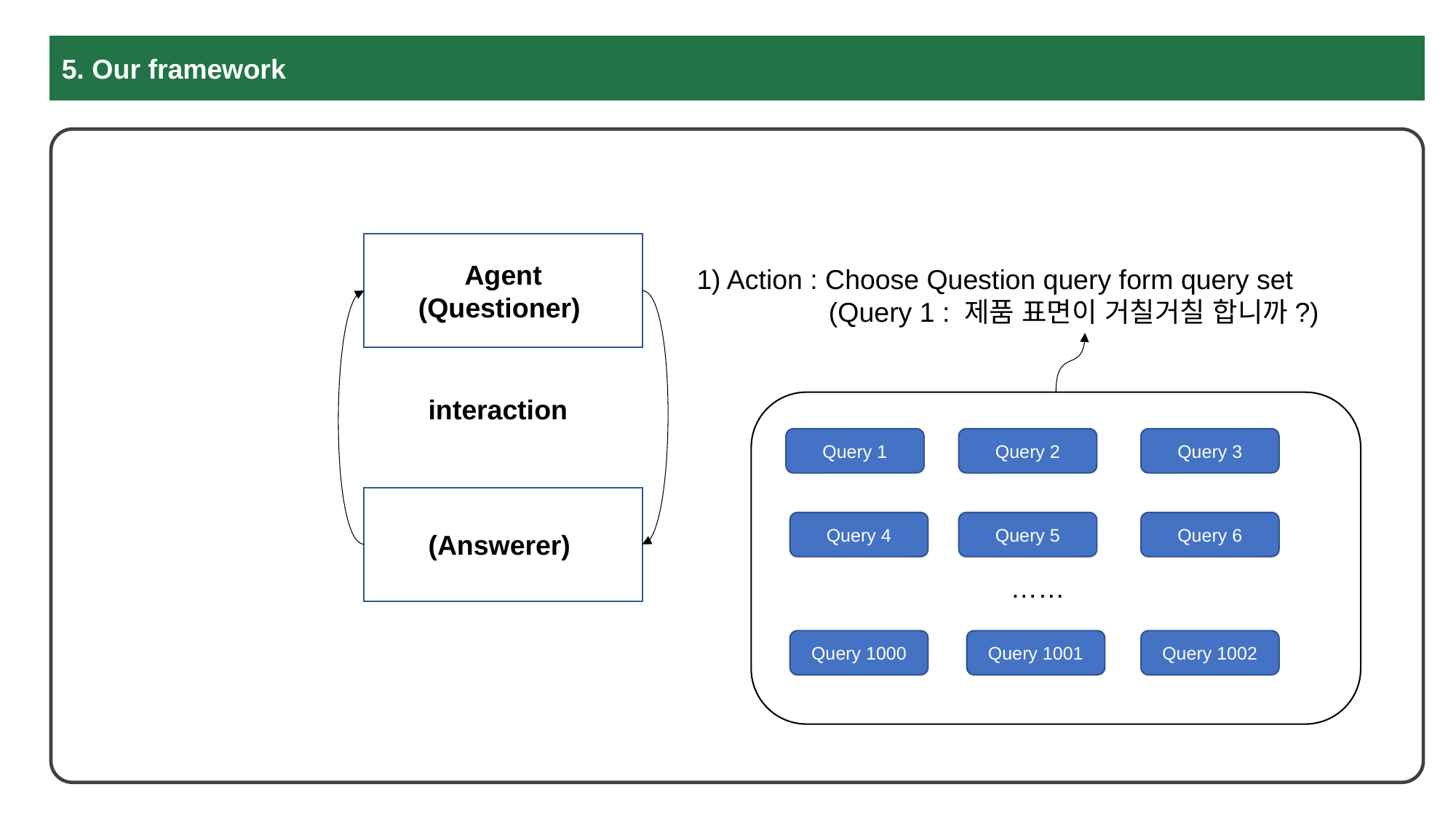

5. Our framework

Agent
(Questioner)
1) Action : Choose Question query form query set
   	   (Query 1 : 제품 표면이 거칠거칠 합니까?)
 interaction

Query 1
Query 2
Query 3
(Answerer)
Query 4
Query 5
Query 6
……
Query 1000
Query 1001
Query 1002